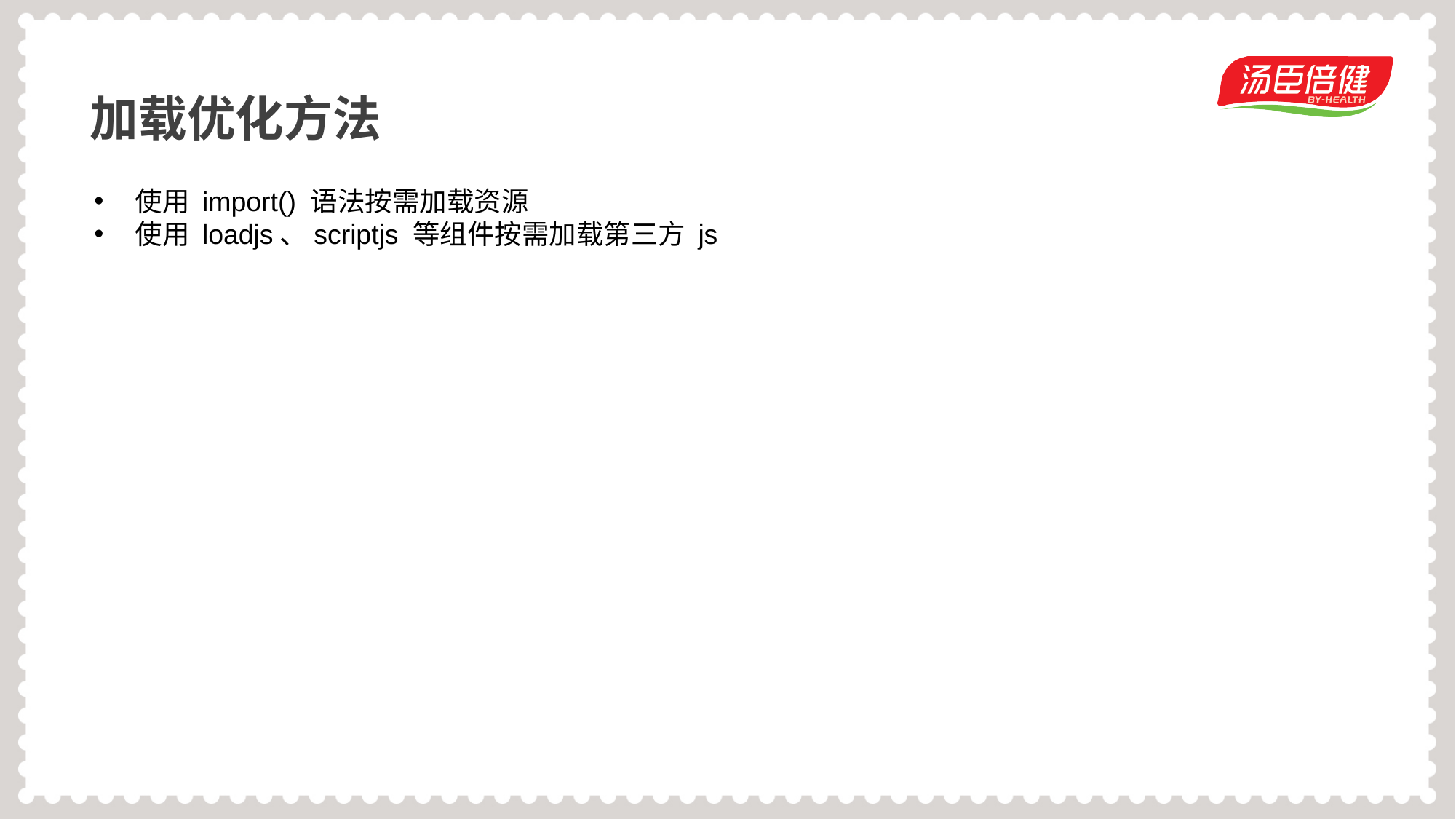

加载优化方法
使用 import() 语法按需加载资源
使用 loadjs、scriptjs 等组件按需加载第三方 js